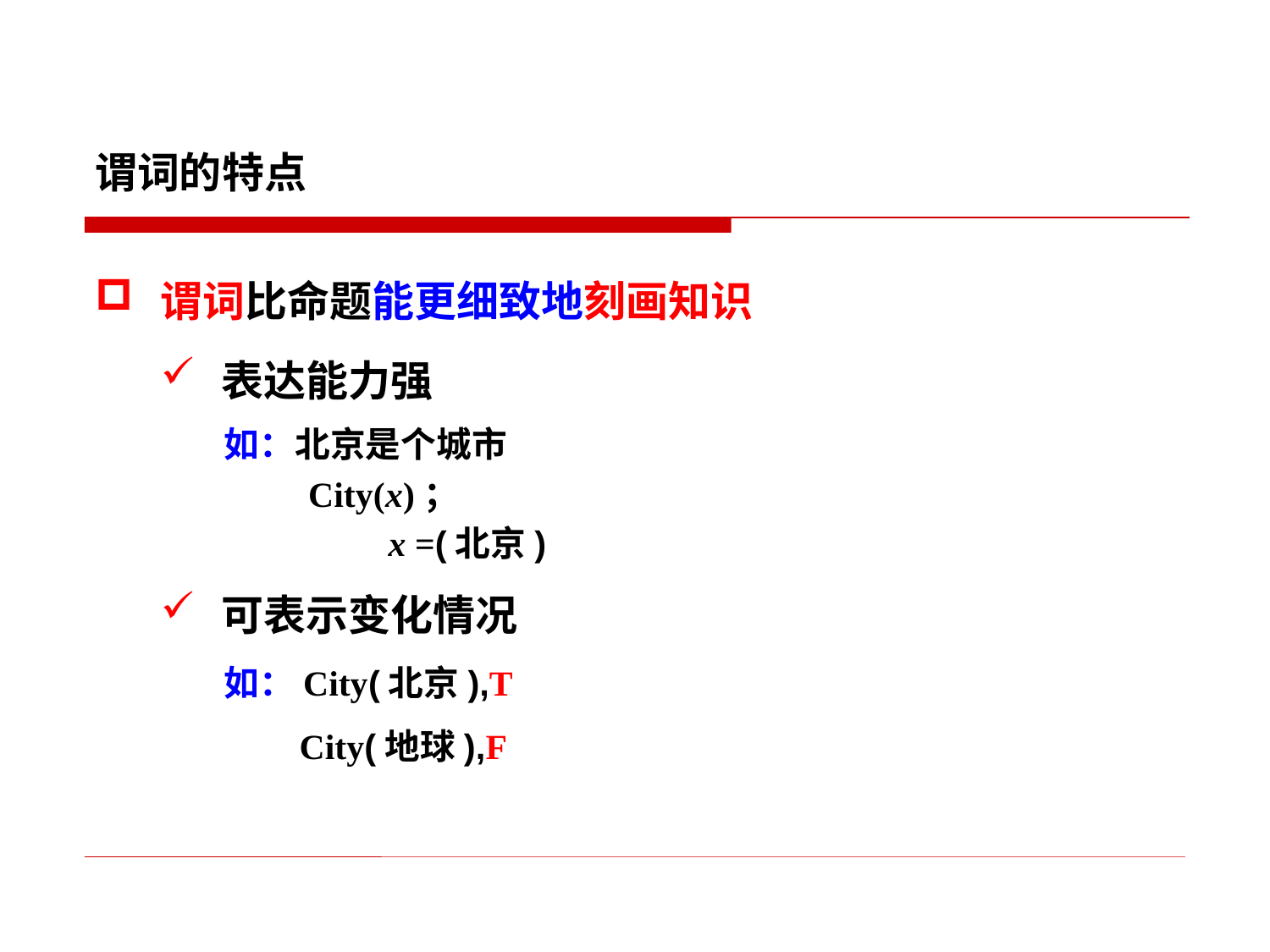

谓词的特点
谓词比命题能更细致地刻画知识
表达能力强
               如：北京是个城市
                        City(x)；
                                 x =(北京)
可表示变化情况
               如：City(北京),T
                       City(地球),F